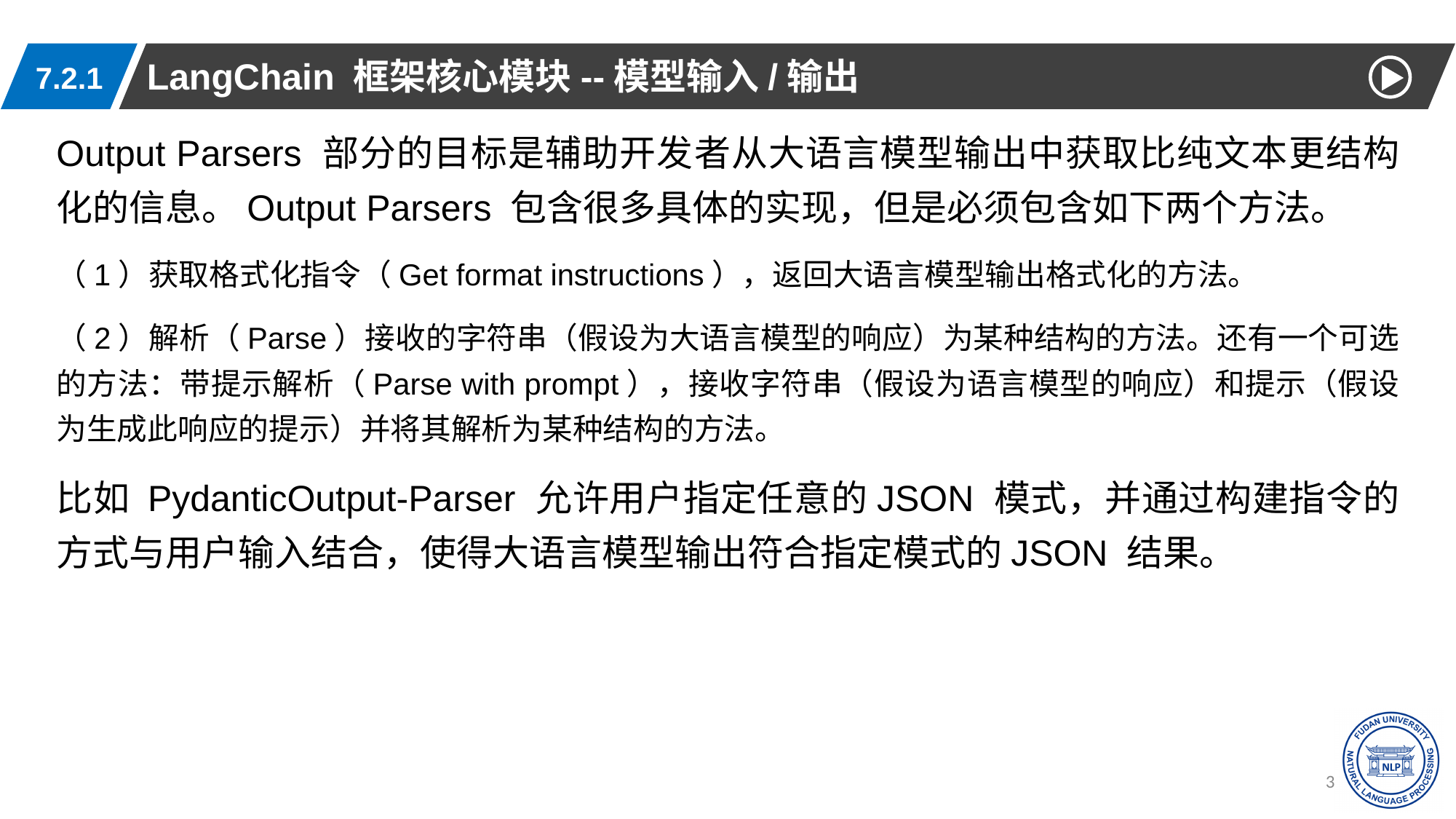

LangChain 框架核心模块--模型输入/输出
7.2.1

Output Parsers 部分的目标是辅助开发者从大语言模型输出中获取比纯文本更结构化的信息。Output Parsers 包含很多具体的实现，但是必须包含如下两个方法。
（1）获取格式化指令（Get format instructions），返回大语言模型输出格式化的方法。
（2）解析（Parse）接收的字符串（假设为大语言模型的响应）为某种结构的方法。还有一个可选的方法：带提示解析（Parse with prompt），接收字符串（假设为语言模型的响应）和提示（假设为生成此响应的提示）并将其解析为某种结构的方法。
比如 PydanticOutput-Parser 允许用户指定任意的JSON 模式，并通过构建指令的方式与用户输入结合，使得大语言模型输出符合指定模式的JSON 结果。
39